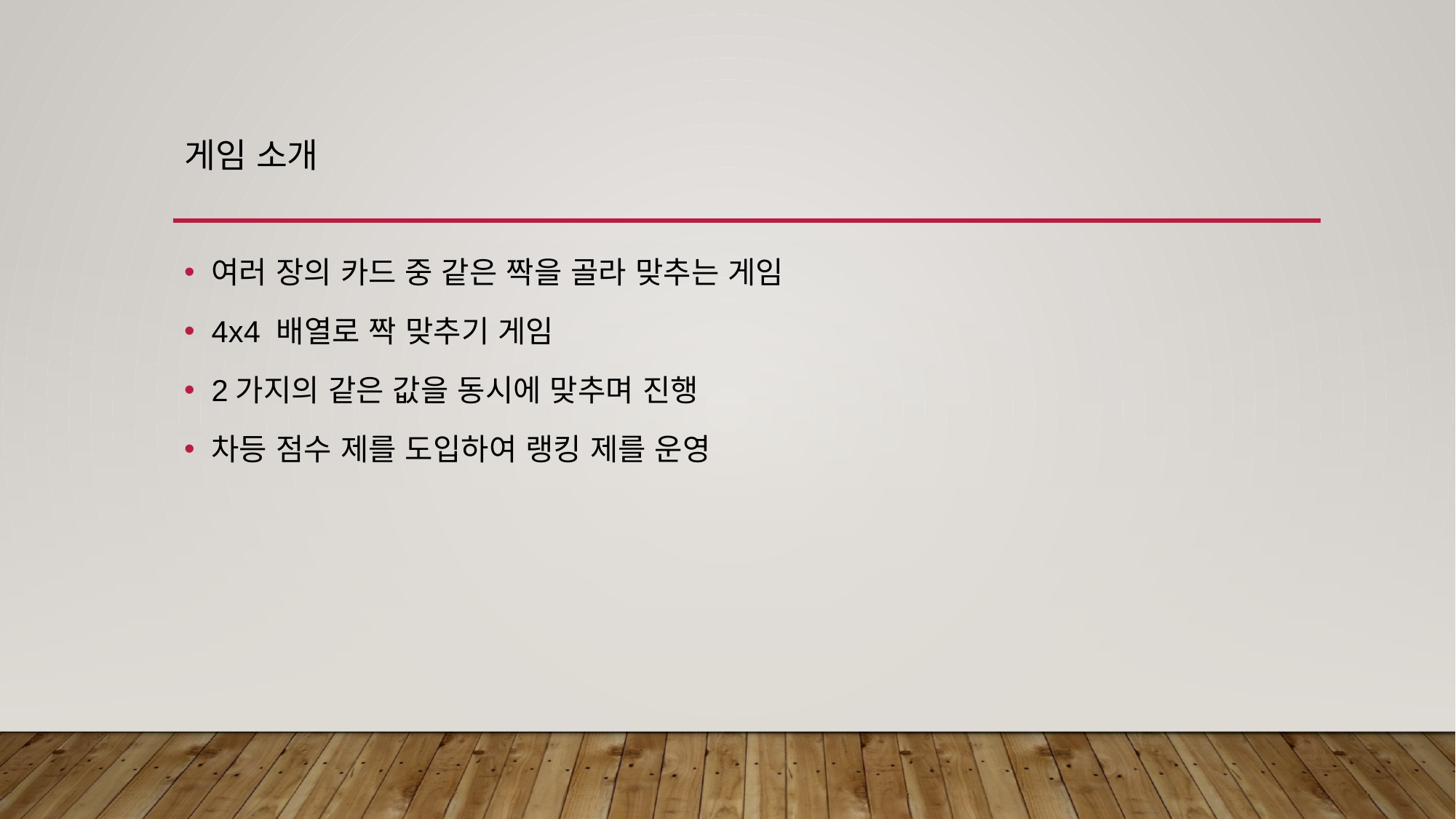

# 게임 소개
여러 장의 카드 중 같은 짝을 골라 맞추는 게임
4x4 배열로 짝 맞추기 게임
2가지의 같은 값을 동시에 맞추며 진행
차등 점수 제를 도입하여 랭킹 제를 운영